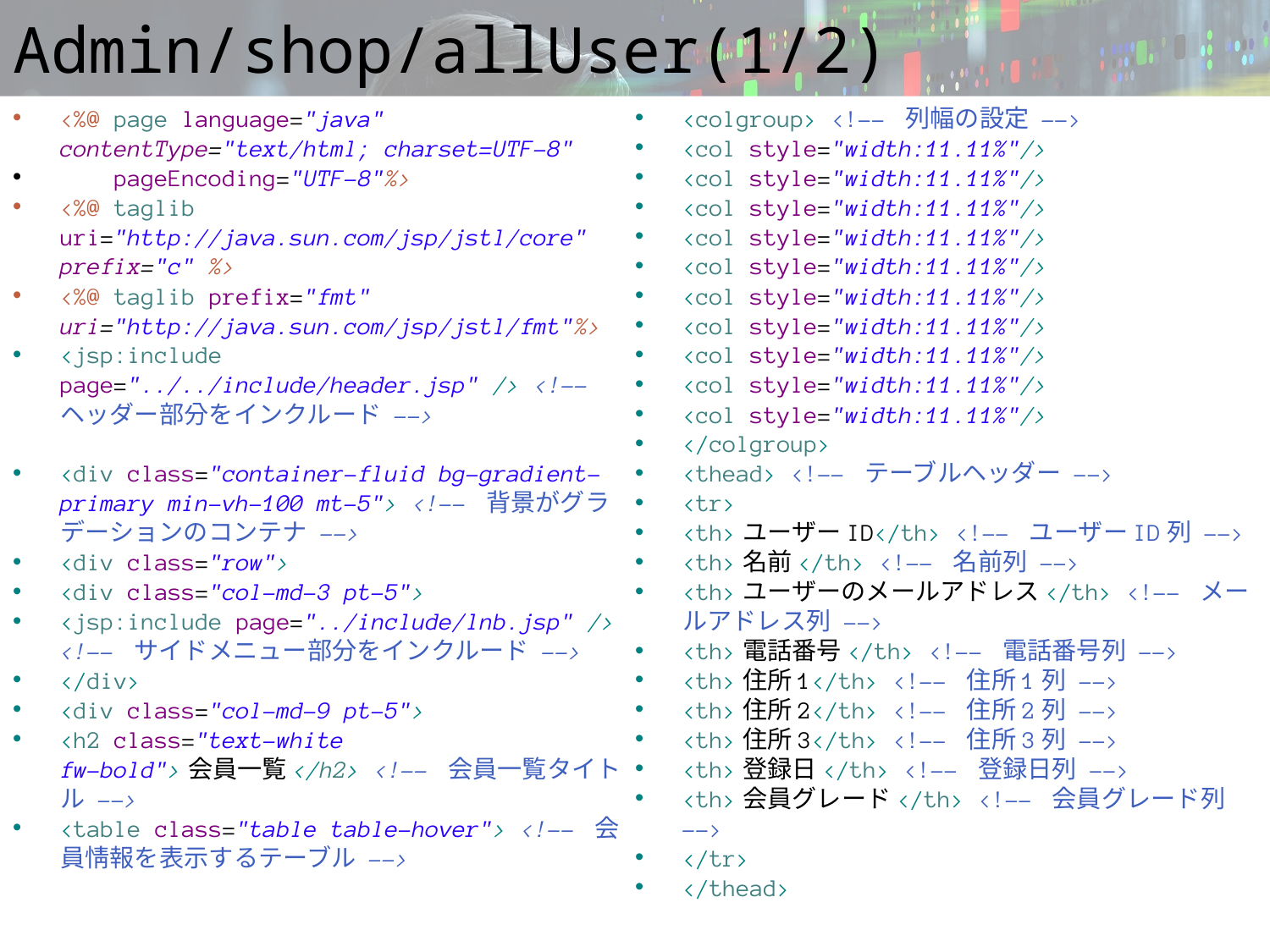

# Admin/shop/allUser(1/2)
<%@ page language="java" contentType="text/html; charset=UTF-8"
    pageEncoding="UTF-8"%>
<%@ taglib uri="http://java.sun.com/jsp/jstl/core" prefix="c" %>
<%@ taglib prefix="fmt" uri="http://java.sun.com/jsp/jstl/fmt"%>
<jsp:include page="../../include/header.jsp" /> <!-- ヘッダー部分をインクルード -->

<div class="container-fluid bg-gradient-primary min-vh-100 mt-5"> <!-- 背景がグラデーションのコンテナ -->
<div class="row">
<div class="col-md-3 pt-5">
<jsp:include page="../include/lnb.jsp" /> <!-- サイドメニュー部分をインクルード -->
</div>
<div class="col-md-9 pt-5">
<h2 class="text-white fw-bold">会員一覧</h2> <!-- 会員一覧タイトル -->
<table class="table table-hover"> <!-- 会員情報を表示するテーブル -->

<colgroup> <!-- 列幅の設定 -->
<col style="width:11.11%"/>
<col style="width:11.11%"/>
<col style="width:11.11%"/>
<col style="width:11.11%"/>
<col style="width:11.11%"/>
<col style="width:11.11%"/>
<col style="width:11.11%"/>
<col style="width:11.11%"/>
<col style="width:11.11%"/>
<col style="width:11.11%"/>
</colgroup>
<thead> <!-- テーブルヘッダー -->
<tr>
<th>ユーザーID</th> <!-- ユーザーID列 -->
<th>名前</th> <!-- 名前列 -->
<th>ユーザーのメールアドレス</th> <!-- メールアドレス列 -->
<th>電話番号</th> <!-- 電話番号列 -->
<th>住所1</th> <!-- 住所1列 -->
<th>住所2</th> <!-- 住所2列 -->
<th>住所3</th> <!-- 住所3列 -->
<th>登録日</th> <!-- 登録日列 -->
<th>会員グレード</th> <!-- 会員グレード列 -->
</tr>
</thead>